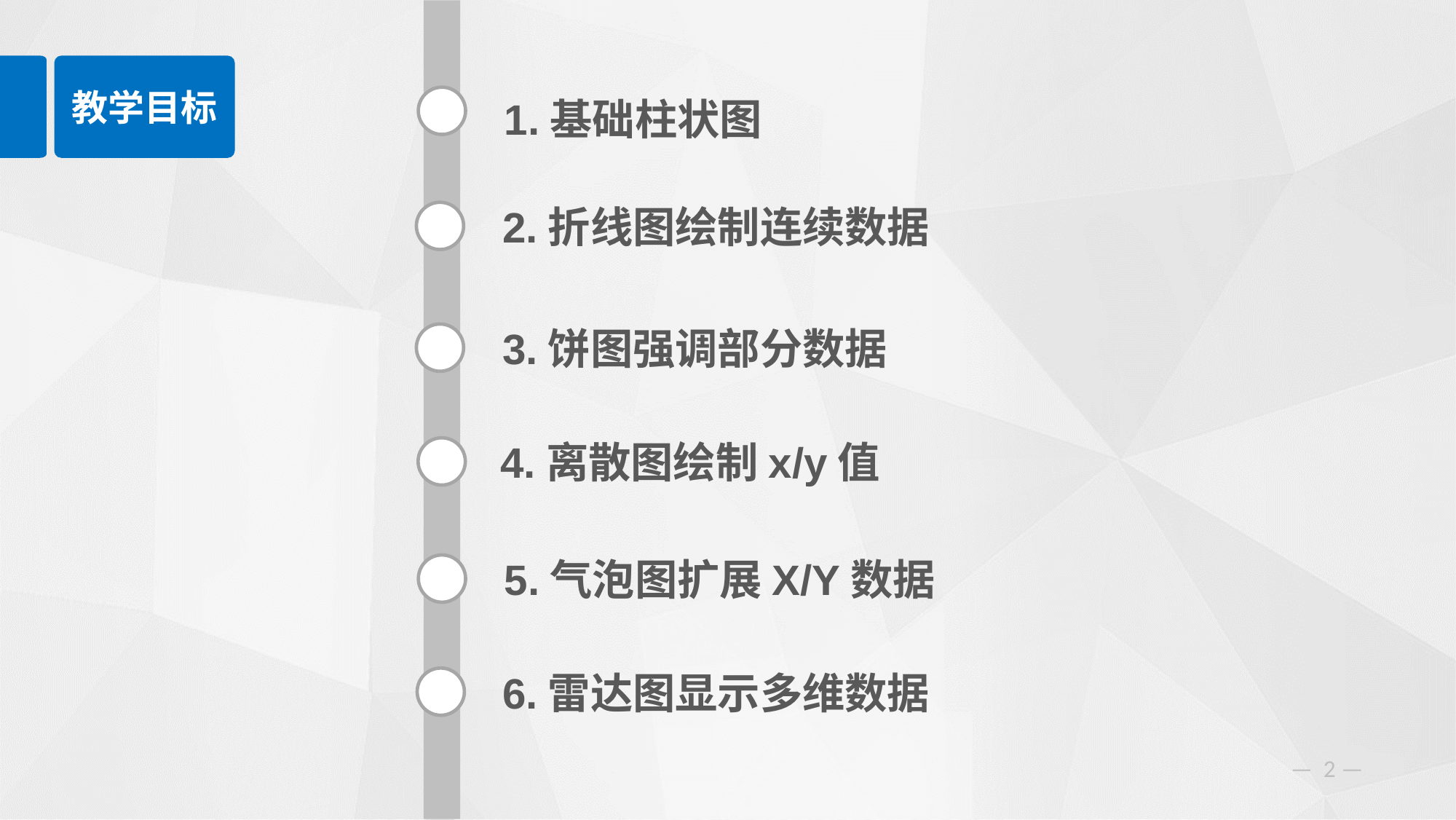

教学目标

1.基础柱状图
2.折线图绘制连续数据

3.饼图强调部分数据

4.离散图绘制x/y值

5.气泡图扩展X/Y数据

6.雷达图显示多维数据

—  2 —